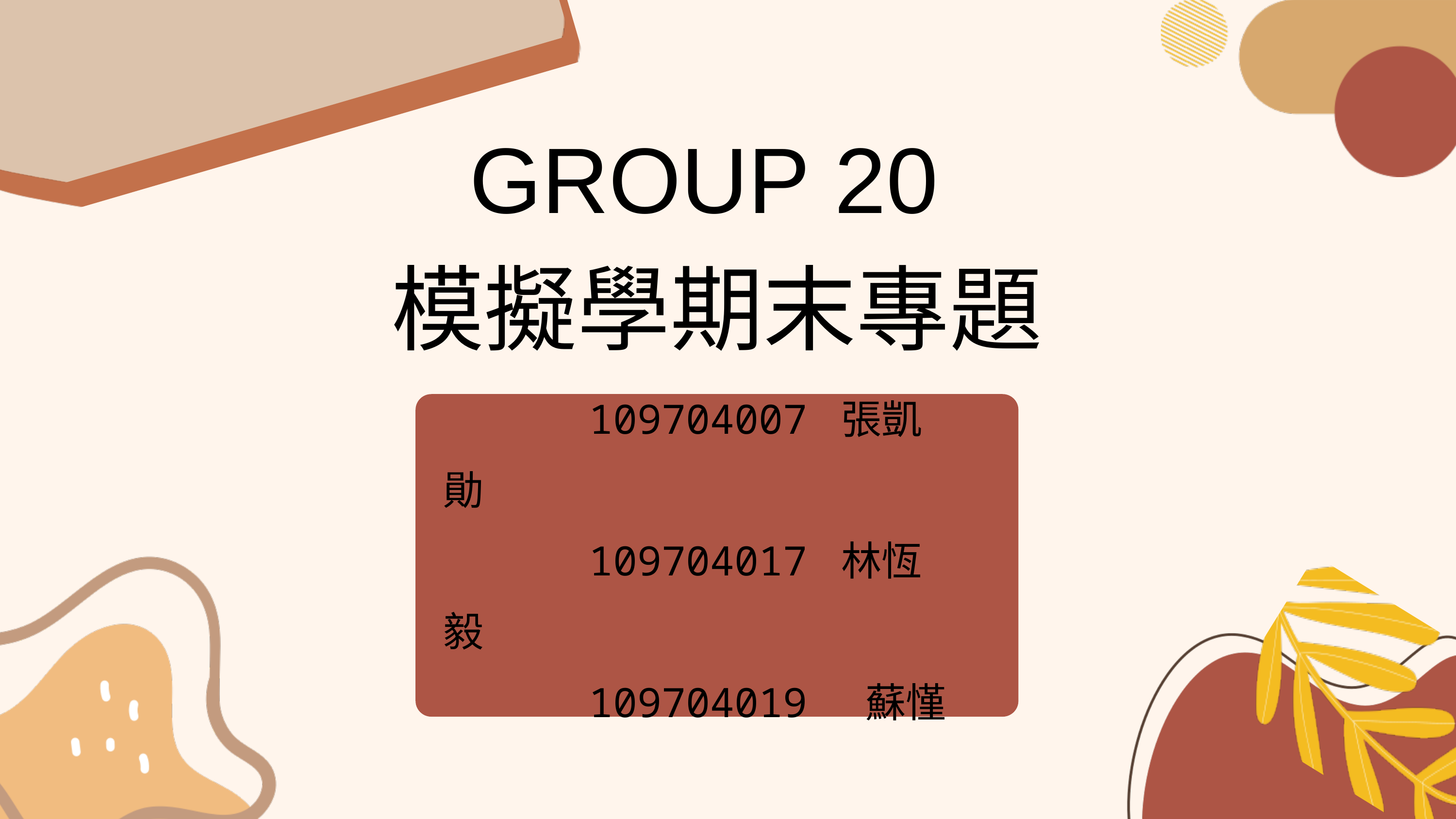

GROUP 20
模擬學期末專題

      109704007 張凱勛
      109704017 林恆毅
      109704019  蘇慬